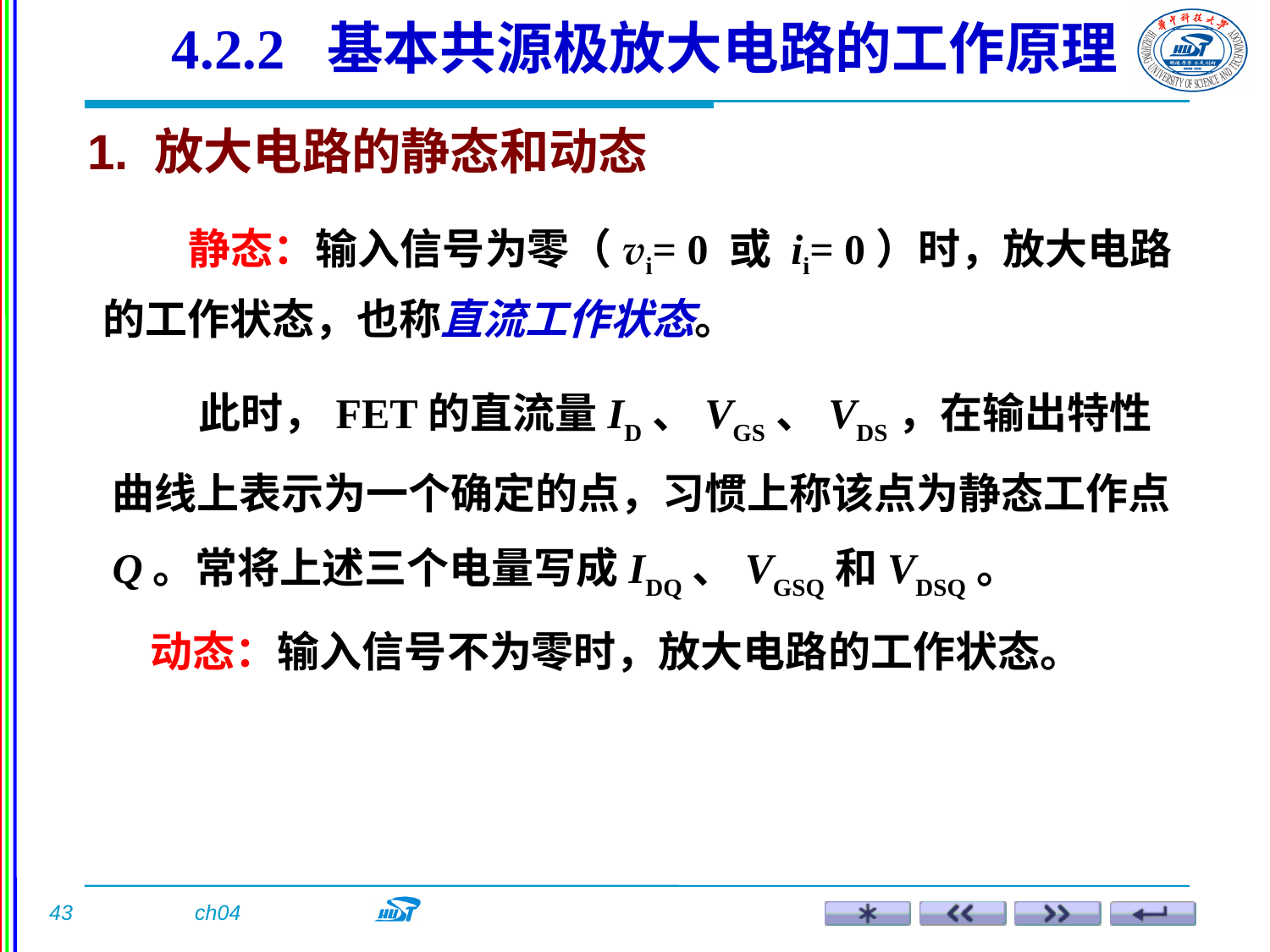

4.2.2  基本共源极放大电路的工作原理
1. 放大电路的静态和动态
        静态：输入信号为零（vi= 0 或 ii= 0）时，放大电路的工作状态，也称直流工作状态。
        此时，FET的直流量ID、VGS、VDS，在输出特性曲线上表示为一个确定的点，习惯上称该点为静态工作点Q。常将上述三个电量写成IDQ、VGSQ和VDSQ。
    动态：输入信号不为零时，放大电路的工作状态。